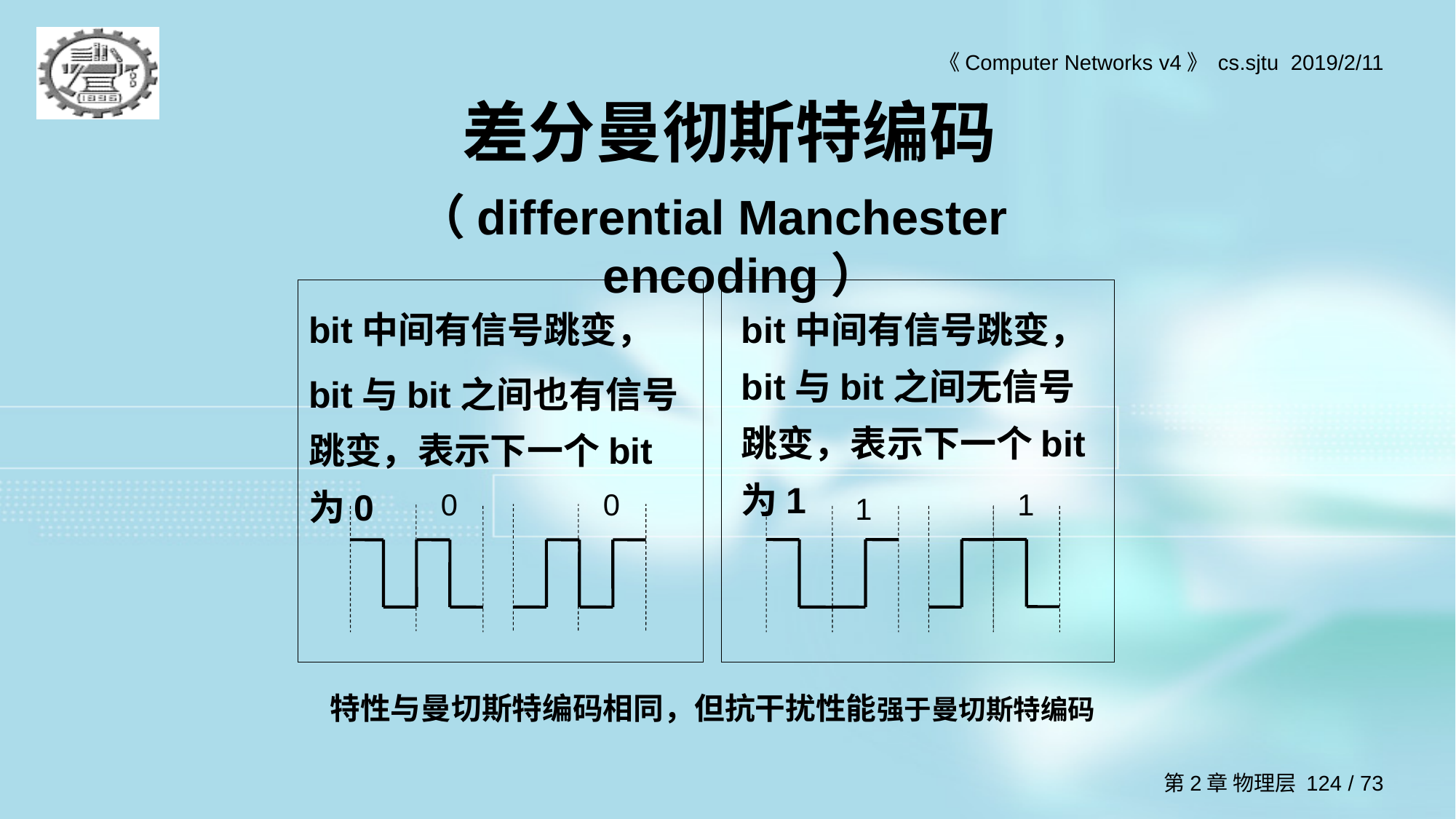

# 差分曼彻斯特编码
（differential Manchester encoding）

bit中间有信号跳变，
bit与bit之间也有信号跳变，表示下一个bit为0
bit中间有信号跳变， bit与bit之间无信号跳变，表示下一个bit为1
0

0

1
1

特性与曼切斯特编码相同，但抗干扰性能强于曼切斯特编码